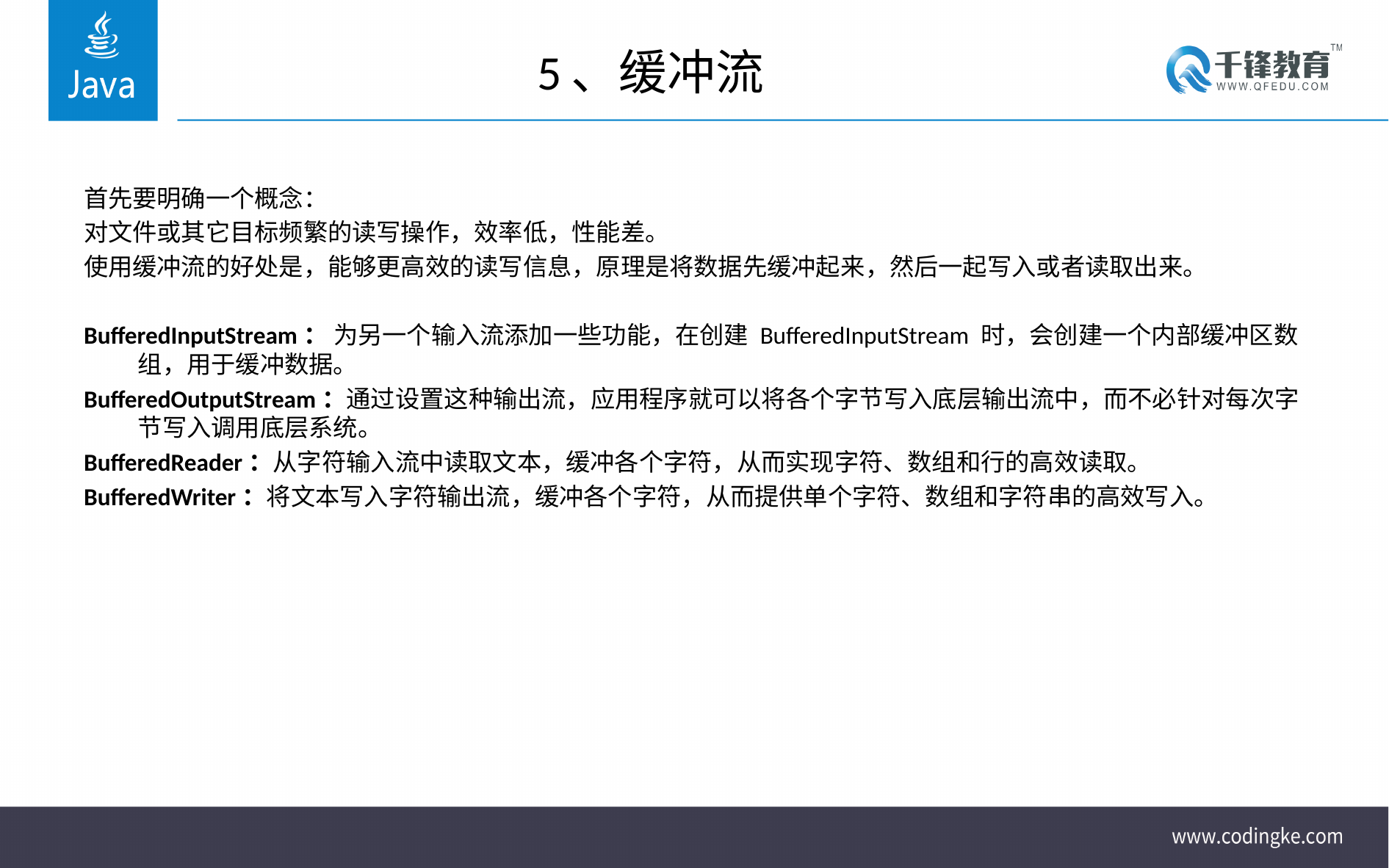

# 5、缓冲流
首先要明确一个概念：
对文件或其它目标频繁的读写操作，效率低，性能差。
使用缓冲流的好处是，能够更高效的读写信息，原理是将数据先缓冲起来，然后一起写入或者读取出来。

BufferedInputStream： 为另一个输入流添加一些功能，在创建 BufferedInputStream 时，会创建一个内部缓冲区数组，用于缓冲数据。
BufferedOutputStream：通过设置这种输出流，应用程序就可以将各个字节写入底层输出流中，而不必针对每次字节写入调用底层系统。
BufferedReader：从字符输入流中读取文本，缓冲各个字符，从而实现字符、数组和行的高效读取。
BufferedWriter：将文本写入字符输出流，缓冲各个字符，从而提供单个字符、数组和字符串的高效写入。